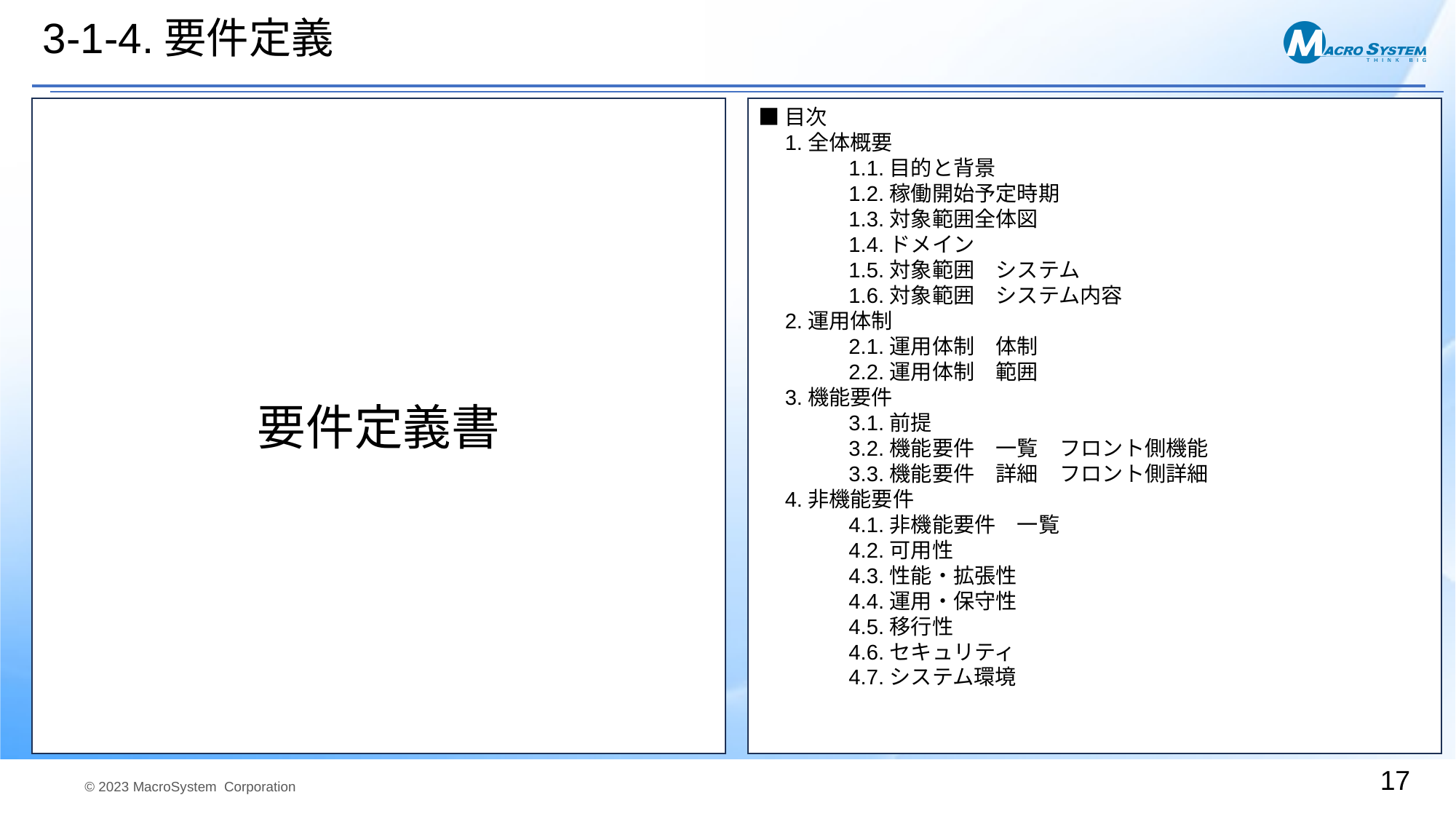

# 3-1-4.要件定義
要件定義書
■目次
　1.全体概要
　　　　1.1.目的と背景
　　　　1.2.稼働開始予定時期
　　　　1.3.対象範囲全体図
　　　　1.4.ドメイン
　　　　1.5.対象範囲　システム
　　　　1.6.対象範囲　システム内容
　2.運用体制
　　　　2.1.運用体制　体制
　　　　2.2.運用体制　範囲
　3.機能要件
　　　　3.1.前提
　　　　3.2.機能要件　一覧　フロント側機能
　　　　3.3.機能要件　詳細　フロント側詳細
　4.非機能要件
　　　　4.1.非機能要件　一覧
　　　　4.2.可用性
　　　　4.3.性能・拡張性
　　　　4.4.運用・保守性
　　　　4.5.移行性
　　　　4.6.セキュリティ
　　　　4.7.システム環境